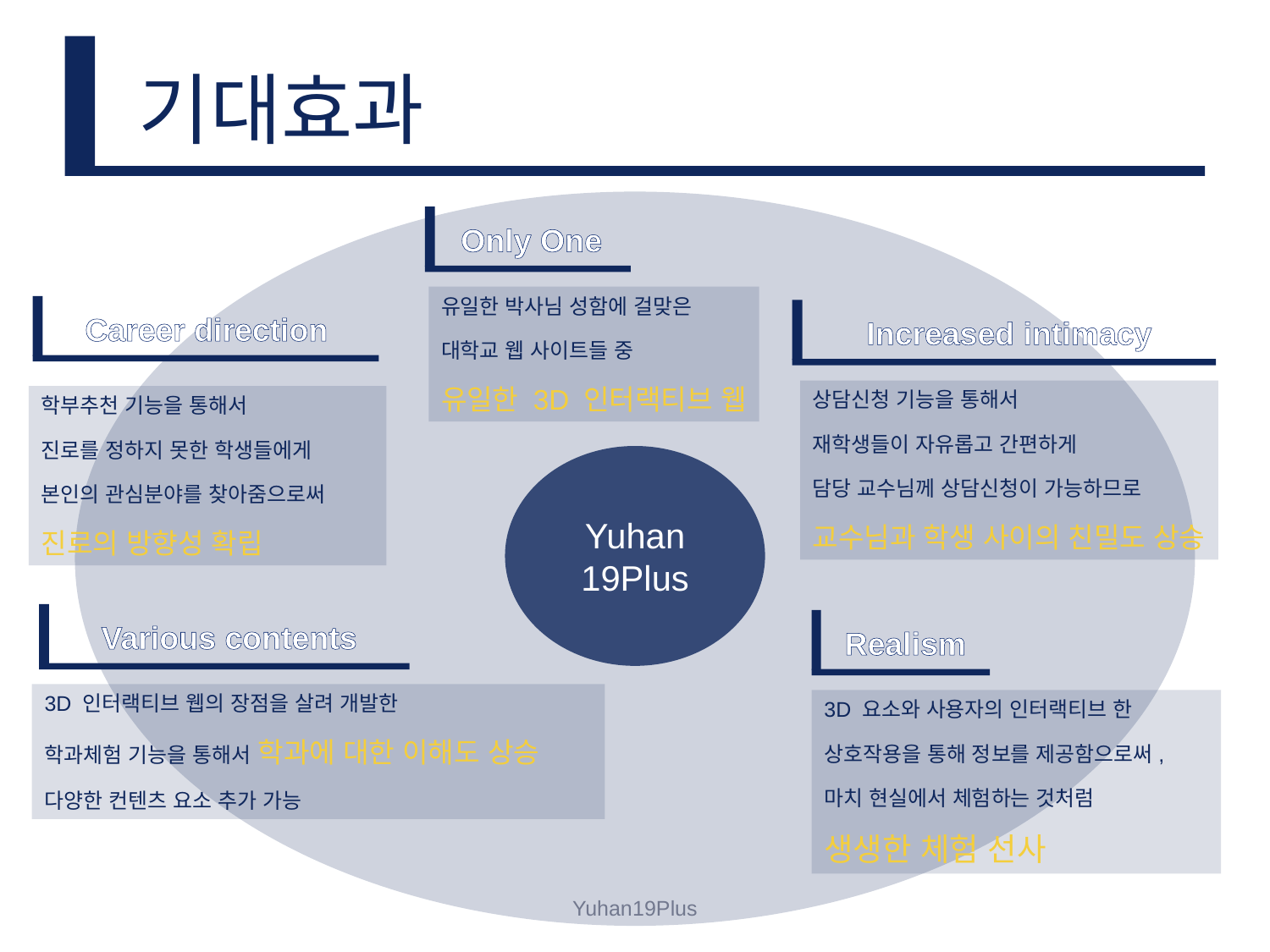

# 기대효과

Only One
유일한 박사님 성함에 걸맞은

대학교 웹 사이트들 중

유일한 3D 인터랙티브 웹

Career direction
학부추천 기능을 통해서

진로를 정하지 못한 학생들에게

본인의 관심분야를 찾아줌으로써

진로의 방향성 확립

Increased intimacy
상담신청 기능을 통해서

재학생들이 자유롭고 간편하게

담당 교수님께 상담신청이 가능하므로

교수님과 학생 사이의 친밀도 상승
Yuhan
19Plus

Various contents
3D 인터랙티브 웹의 장점을 살려 개발한

학과체험 기능을 통해서 학과에 대한 이해도 상승

다양한 컨텐츠 요소 추가 가능

Realism
3D 요소와 사용자의 인터랙티브 한

상호작용을 통해 정보를 제공함으로써,

마치 현실에서 체험하는 것처럼

생생한 체험 선사
Yuhan19Plus